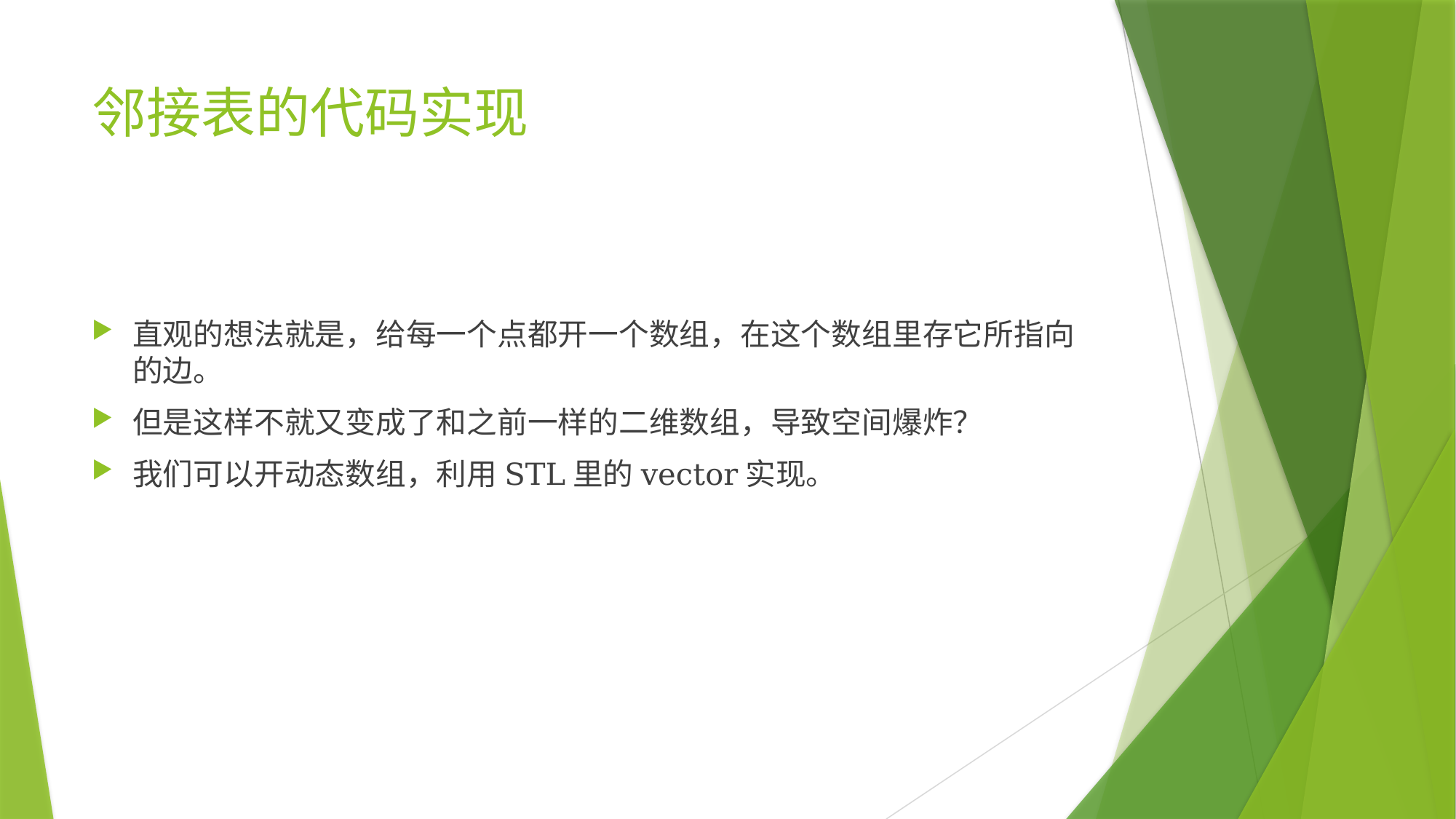

# 邻接表的代码实现

直观的想法就是，给每一个点都开一个数组，在这个数组里存它所指向的边。
但是这样不就又变成了和之前一样的二维数组，导致空间爆炸？
我们可以开动态数组，利用STL里的vector实现。